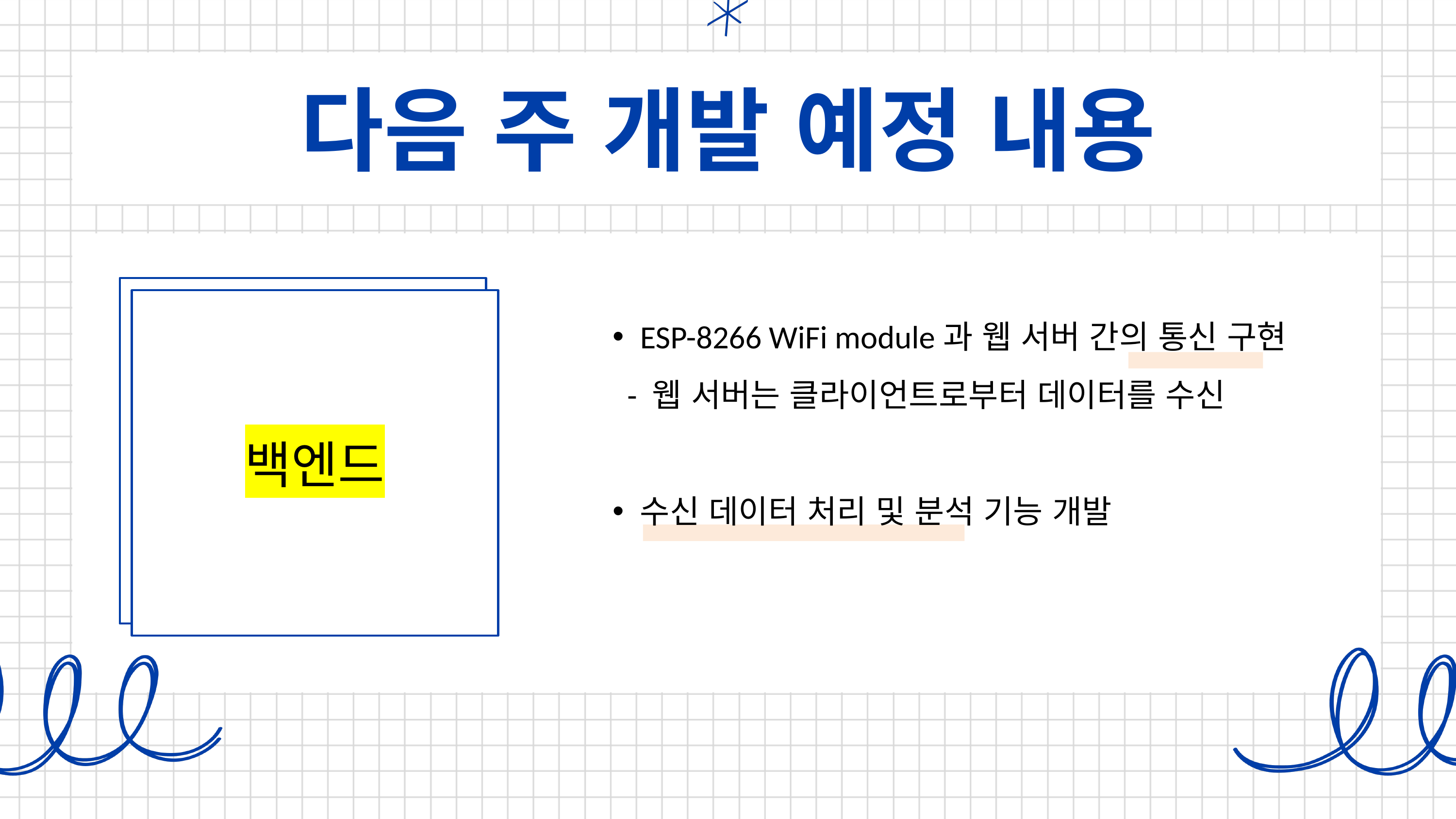

다음 주 개발 예정 내용

ESP-8266 WiFi module과 웹 서버 간의 통신 구현
  - 웹 서버는 클라이언트로부터 데이터를 수신

수신 데이터 처리 및 분석 기능 개발

적용되는
세부 기술 목록
백엔드